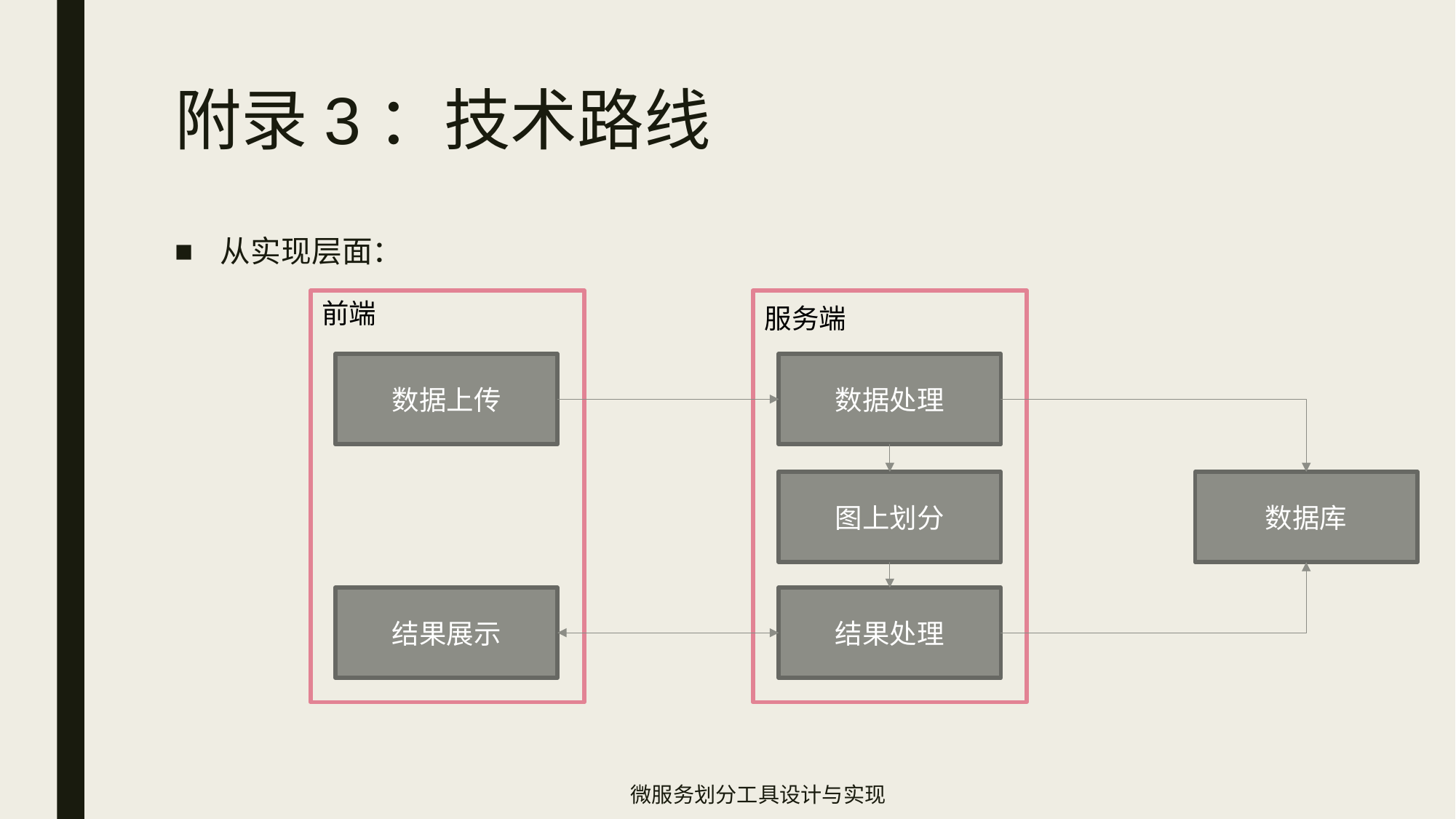

# 附录3：技术路线
从实现层面：

前端
服务端
数据上传
数据处理
图上划分
数据库
结果展示
结果处理
微服务划分工具设计与实现